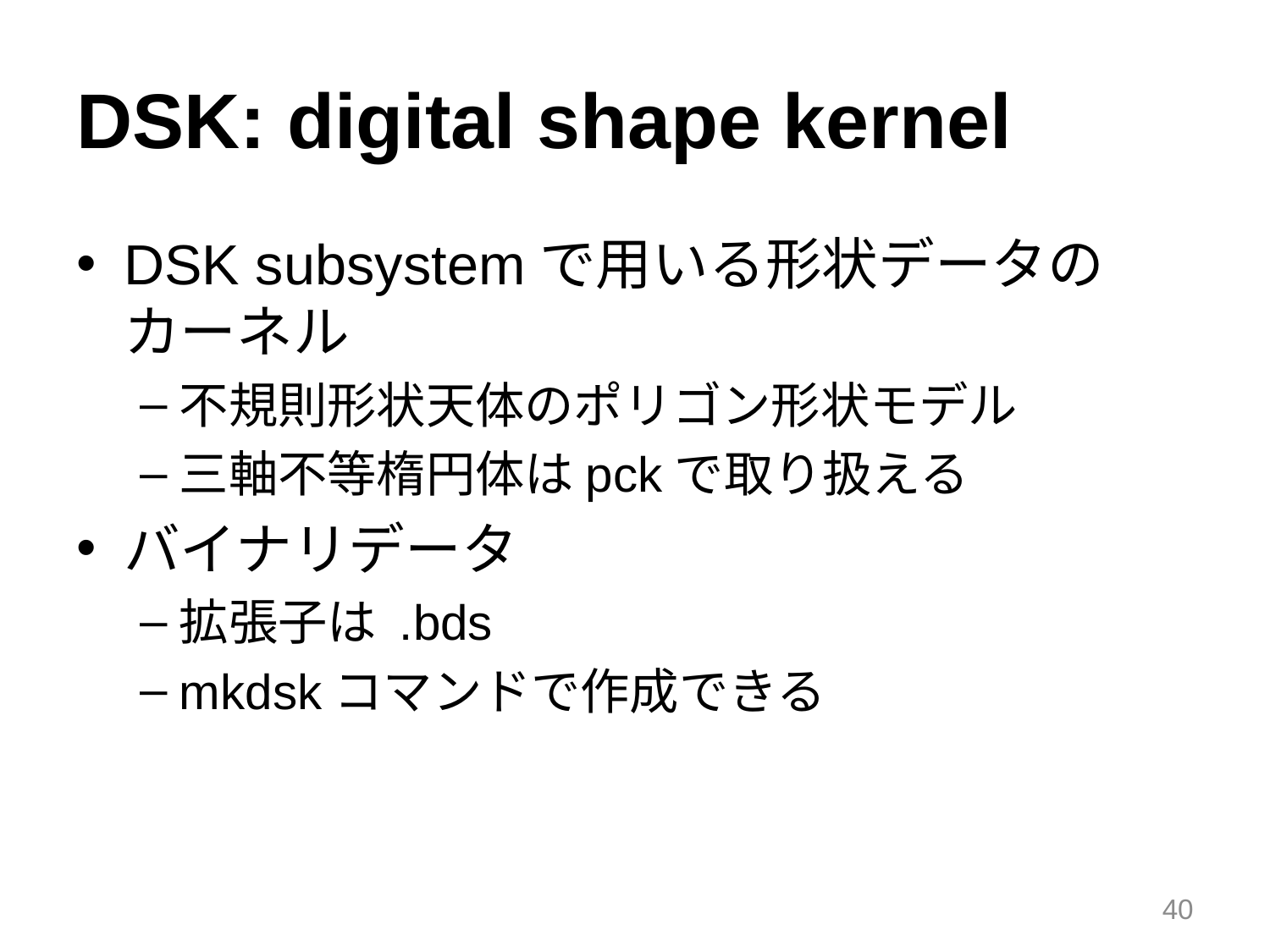

# DSK: digital shape kernel
DSK subsystemで用いる形状データのカーネル
不規則形状天体のポリゴン形状モデル
三軸不等楕円体はpckで取り扱える
バイナリデータ
拡張子は .bds
mkdskコマンドで作成できる
40